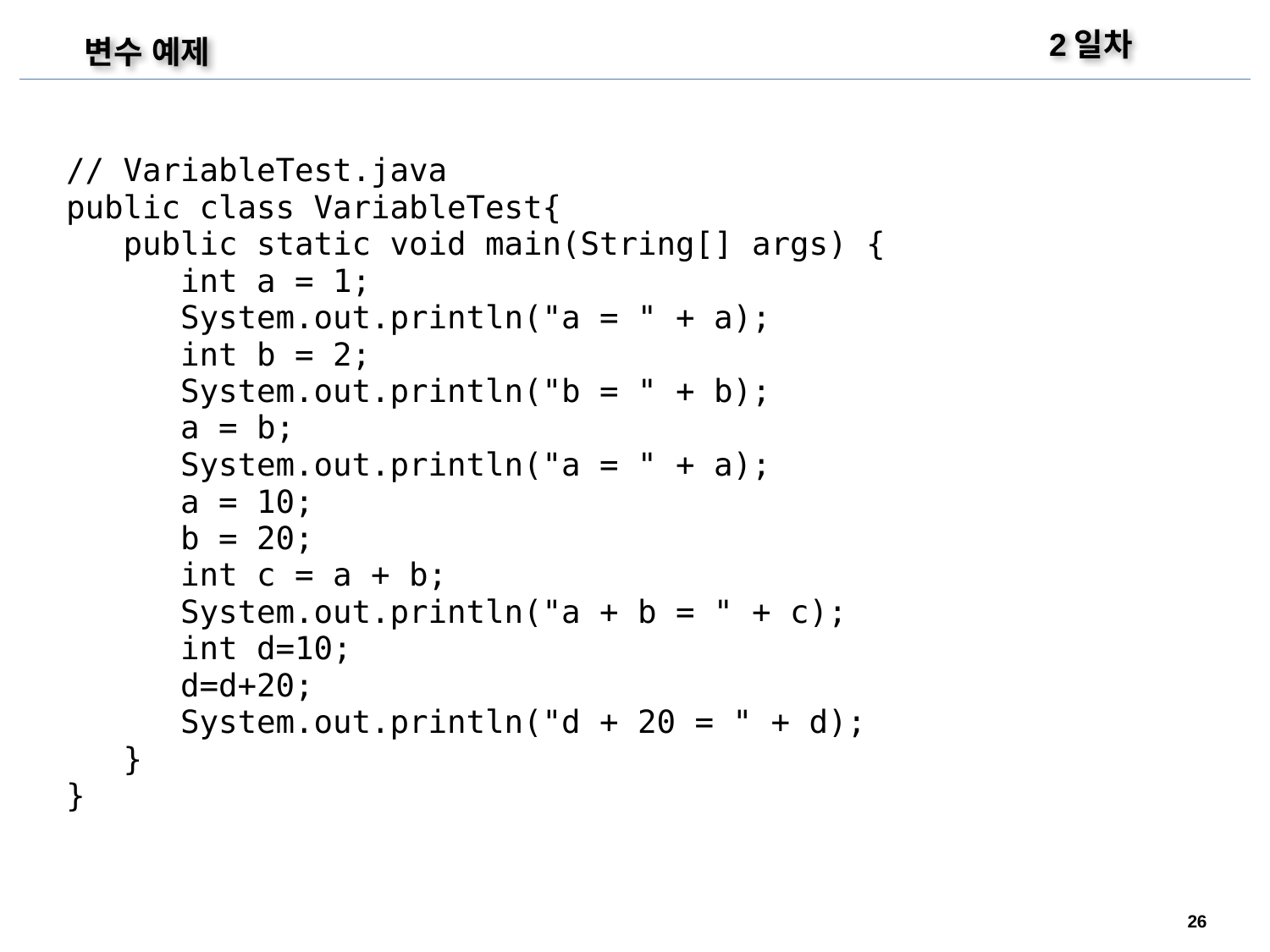

2일차
변수 예제
// VariableTest.java
public class VariableTest{
   public static void main(String[] args) {
      int a = 1;
      System.out.println("a = " + a);
      int b = 2;
      System.out.println("b = " + b);
      a = b;
      System.out.println("a = " + a);
      a = 10;
      b = 20;
      int c = a + b;
      System.out.println("a + b = " + c);
      int d=10;
      d=d+20;
      System.out.println("d + 20 = " + d);
   }
}